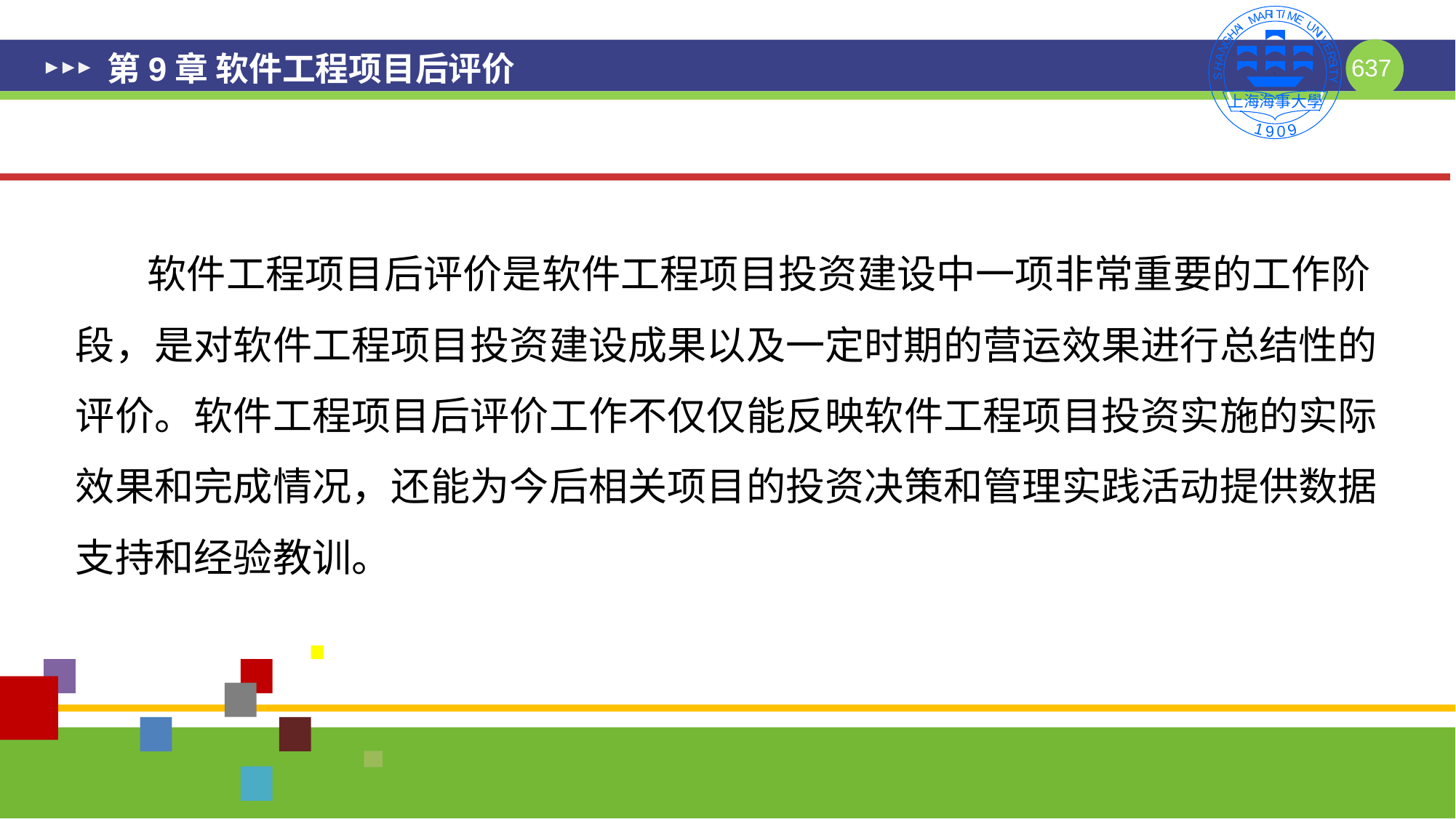

# 第9章 软件工程项目后评价

       软件工程项目后评价是软件工程项目投资建设中一项非常重要的工作阶段，是对软件工程项目投资建设成果以及一定时期的营运效果进行总结性的评价。软件工程项目后评价工作不仅仅能反映软件工程项目投资实施的实际效果和完成情况，还能为今后相关项目的投资决策和管理实践活动提供数据支持和经验教训。

637